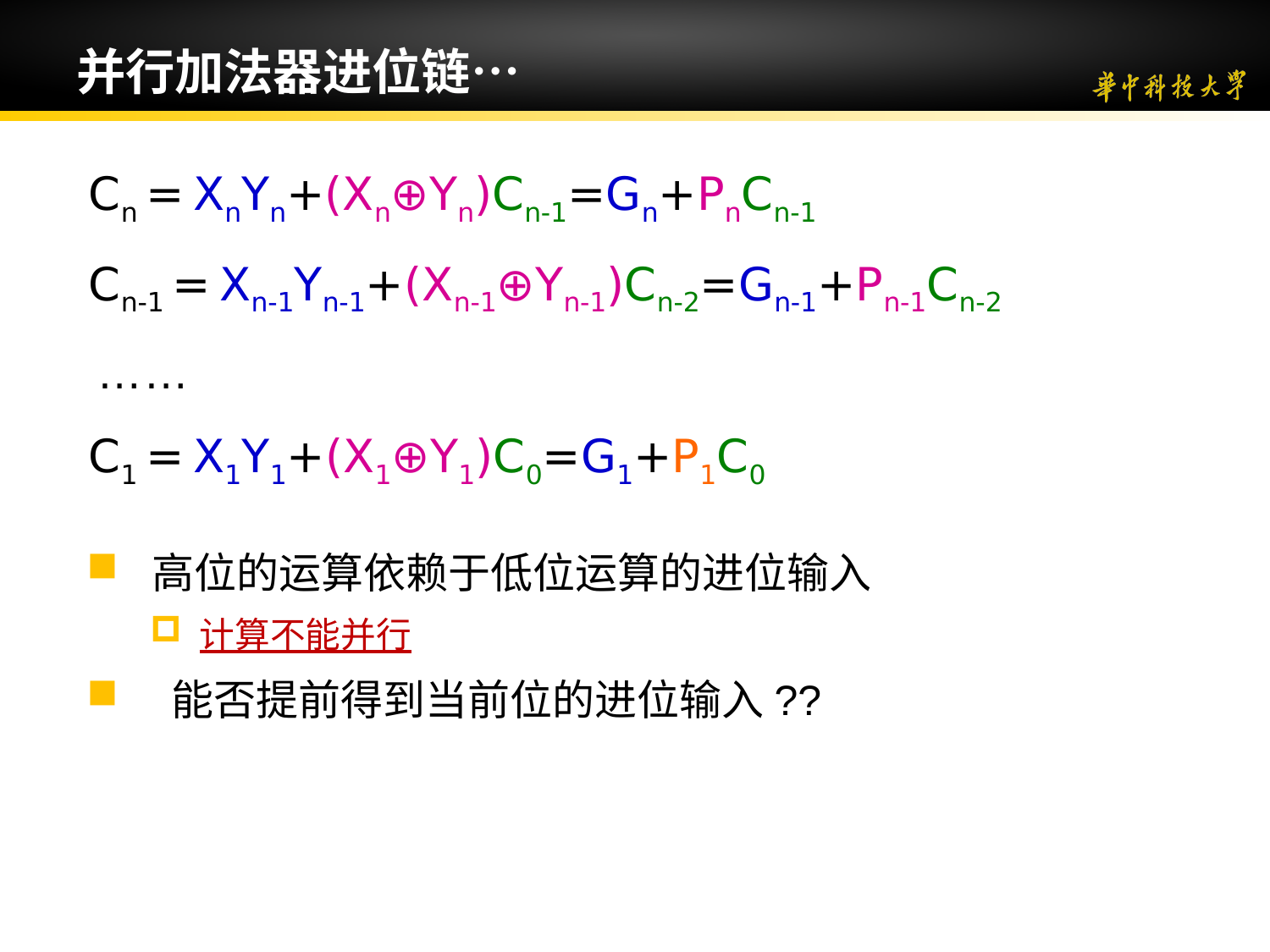

并行加法器进位链…
Cn = XnYn+(Xn⊕Yn)Cn-1=Gn+PnCn-1
Cn-1 = Xn-1Yn-1+(Xn-1⊕Yn-1)Cn-2=Gn-1+Pn-1Cn-2
……
C1 = X1Y1+(X1⊕Y1)C0=G1+P1C0
高位的运算依赖于低位运算的进位输入
计算不能并行
 能否提前得到当前位的进位输入??